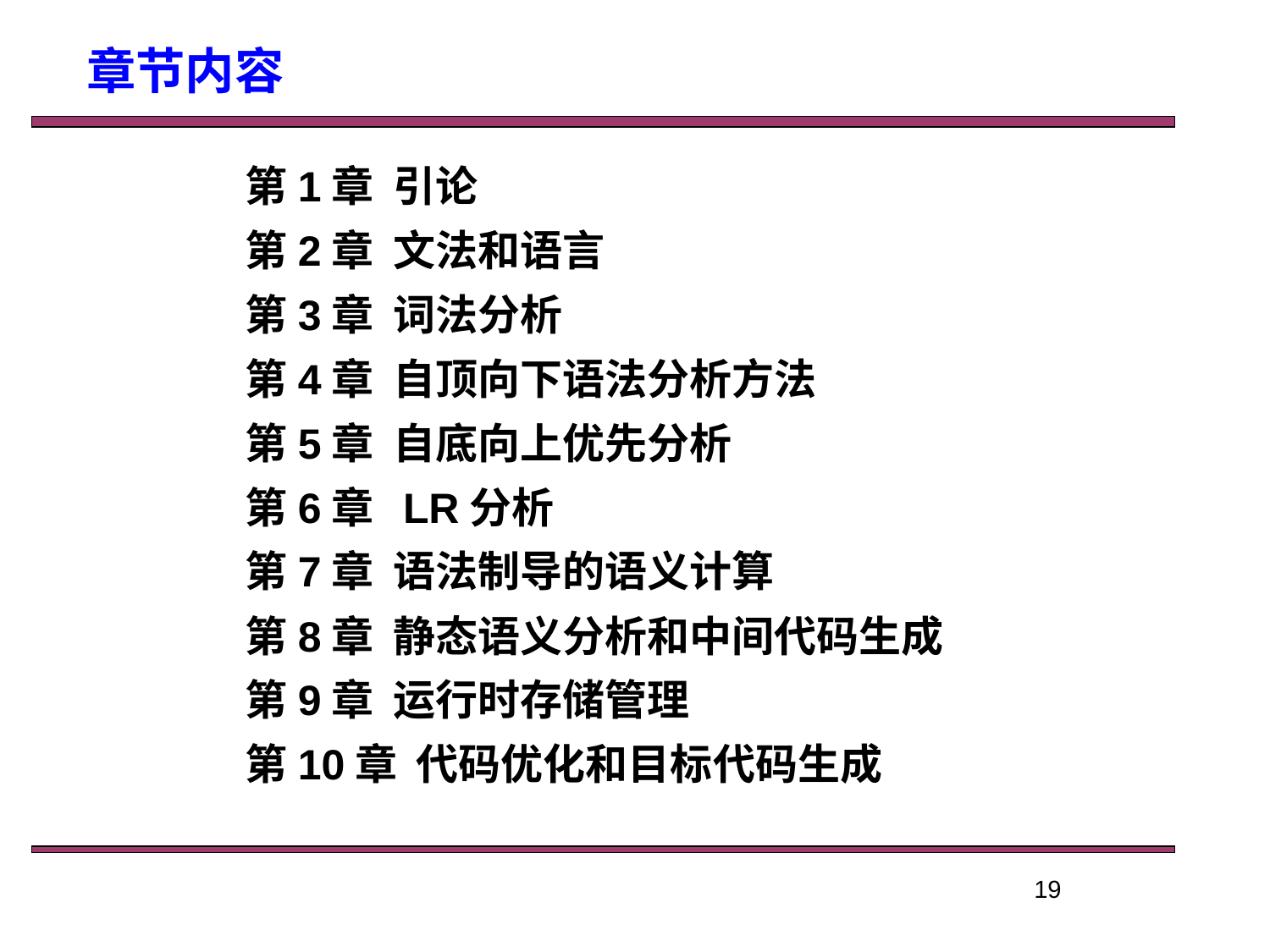

章节内容
第1章  引论
第2章  文法和语言
第3章  词法分析
第4章  自顶向下语法分析方法
第5章  自底向上优先分析
第6章  LR分析
第7章  语法制导的语义计算
第8章  静态语义分析和中间代码生成
第9章  运行时存储管理
第10章  代码优化和目标代码生成
19